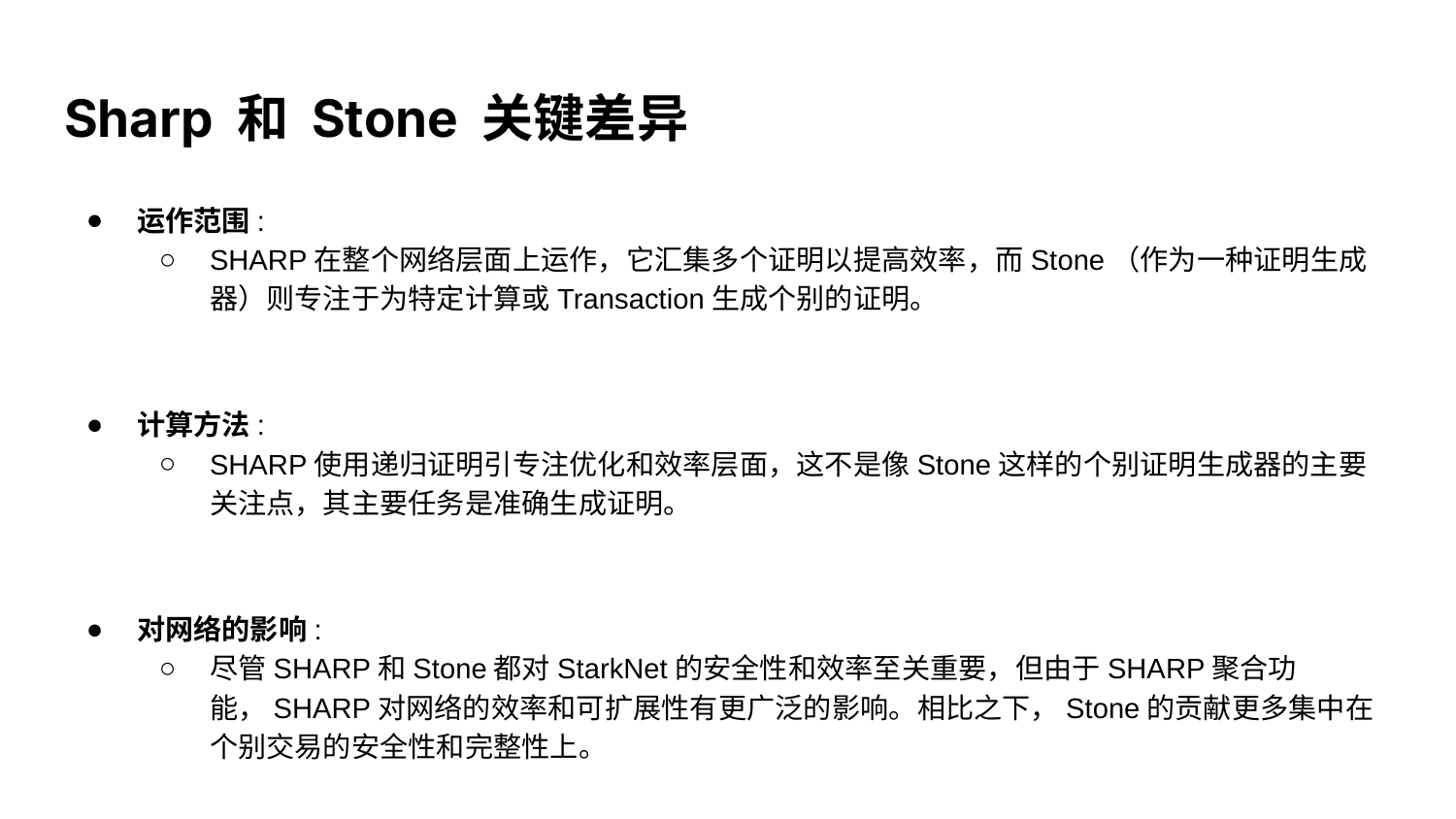

# Sharp 和 Stone 关键差异

运作范围:
SHARP在整个网络层面上运作，它汇集多个证明以提高效率，而Stone（作为一种证明生成器）则专注于为特定计算或Transaction生成个别的证明。

计算方法:
SHARP使用递归证明引专注优化和效率层面，这不是像Stone这样的个别证明生成器的主要关注点，其主要任务是准确生成证明。

对网络的影响:
尽管SHARP和Stone都对StarkNet的安全性和效率至关重要，但由于SHARP聚合功能，SHARP对网络的效率和可扩展性有更广泛的影响。相比之下，Stone的贡献更多集中在个别交易的安全性和完整性上。